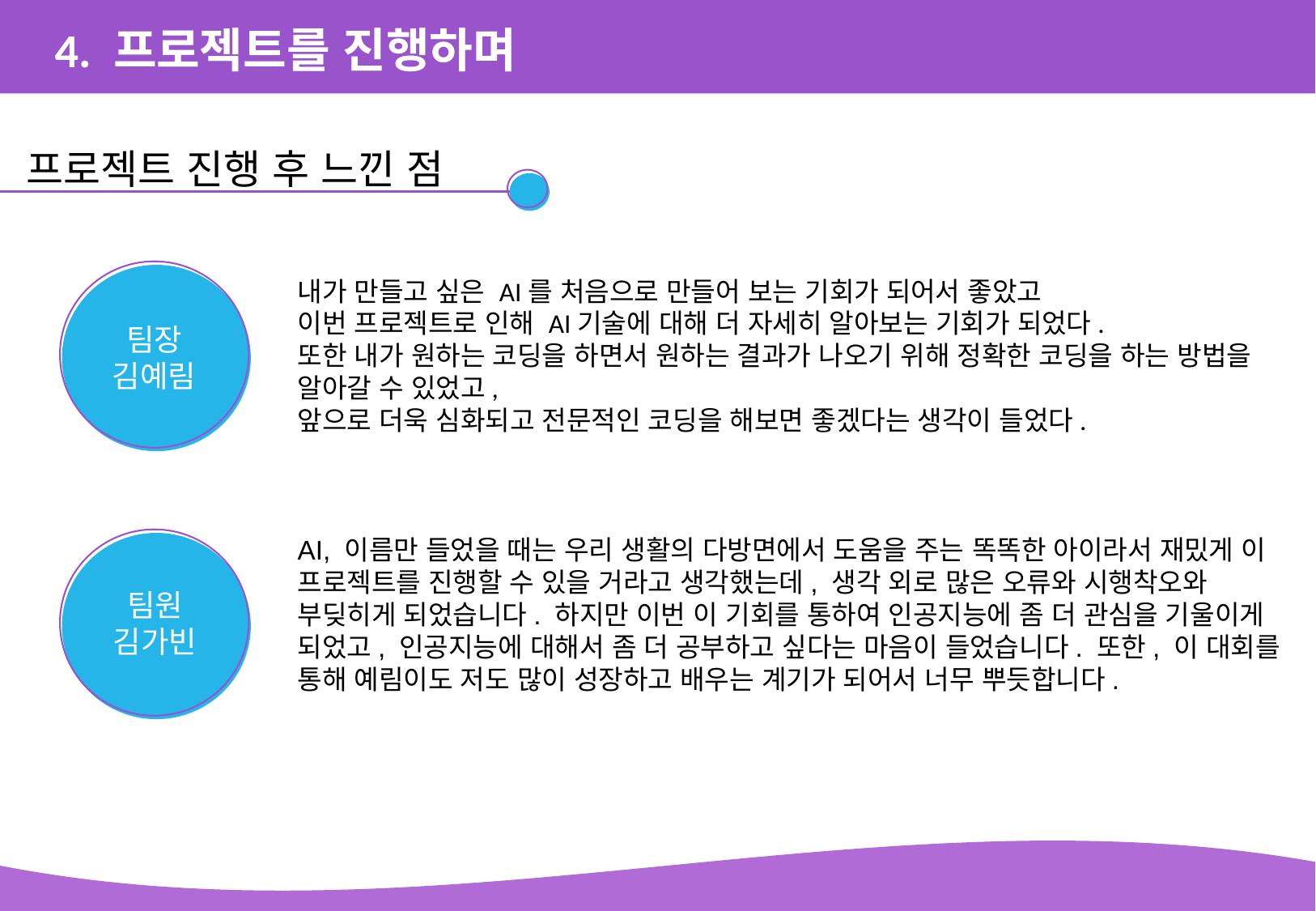

4. 프로젝트를 진행하며

프로젝트 진행 후 느낀 점

내가 만들고 싶은 AI를 처음으로 만들어 보는 기회가 되어서 좋았고
이번 프로젝트로 인해 AI기술에 대해 더 자세히 알아보는 기회가 되었다.
또한 내가 원하는 코딩을 하면서 원하는 결과가 나오기 위해 정확한 코딩을 하는 방법을 알아갈 수 있었고,
앞으로 더욱 심화되고 전문적인 코딩을 해보면 좋겠다는 생각이 들었다.

AI, 이름만 들었을 때는 우리 생활의 다방면에서 도움을 주는 똑똑한 아이라서 재밌게 이 프로젝트를 진행할 수 있을 거라고 생각했는데, 생각 외로 많은 오류와 시행착오와 부딪히게 되었습니다. 하지만 이번 이 기회를 통하여 인공지능에 좀 더 관심을 기울이게 되었고, 인공지능에 대해서 좀 더 공부하고 싶다는 마음이 들었습니다. 또한, 이 대회를 통해 예림이도 저도 많이 성장하고 배우는 계기가 되어서 너무 뿌듯합니다.
팀장
김예림

팀원
김가빈